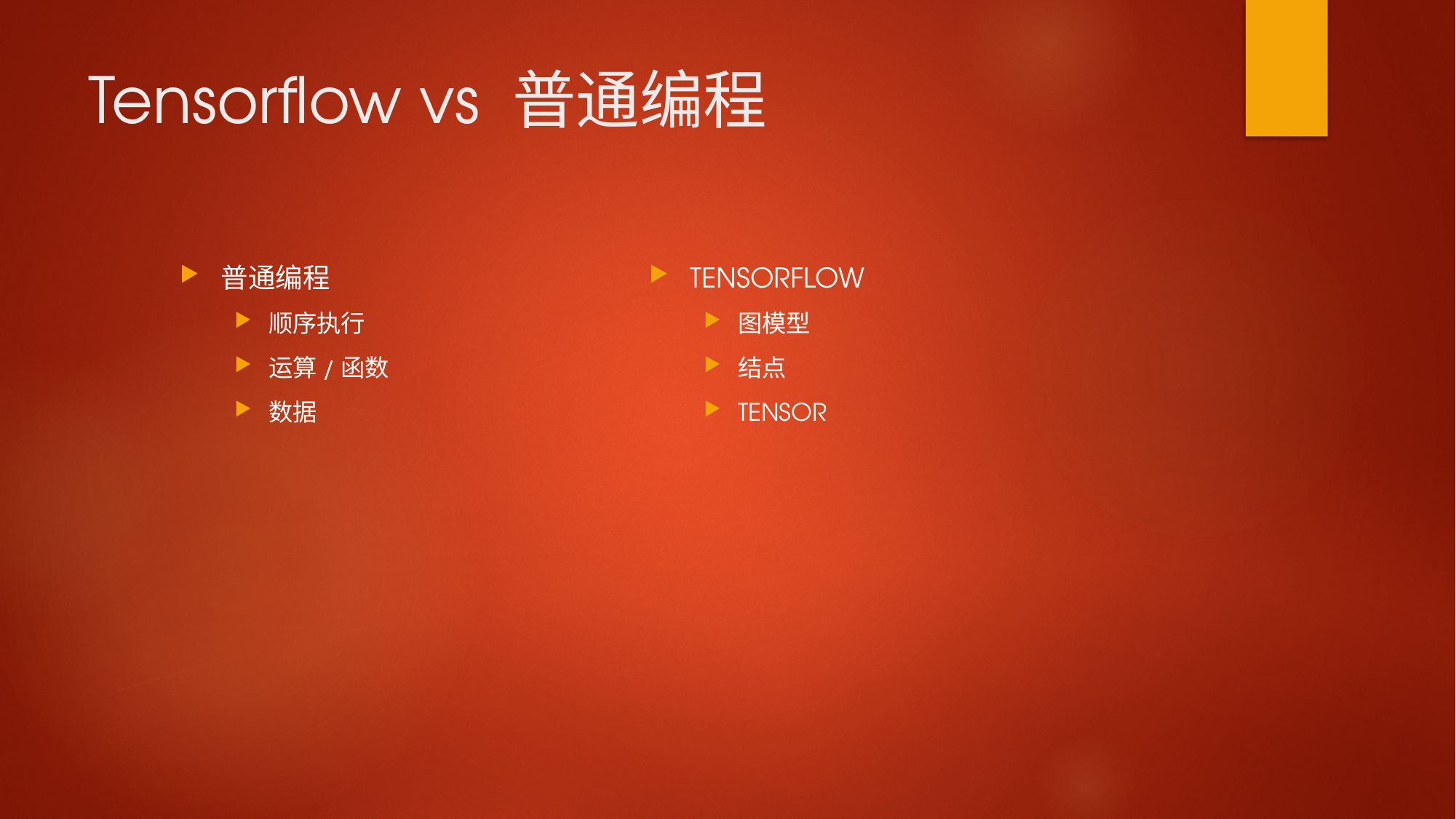

# Tensorflow vs 普通编程
普通编程
顺序执行
运算/函数
数据
TENSORFLOW
图模型
结点
TENSOR